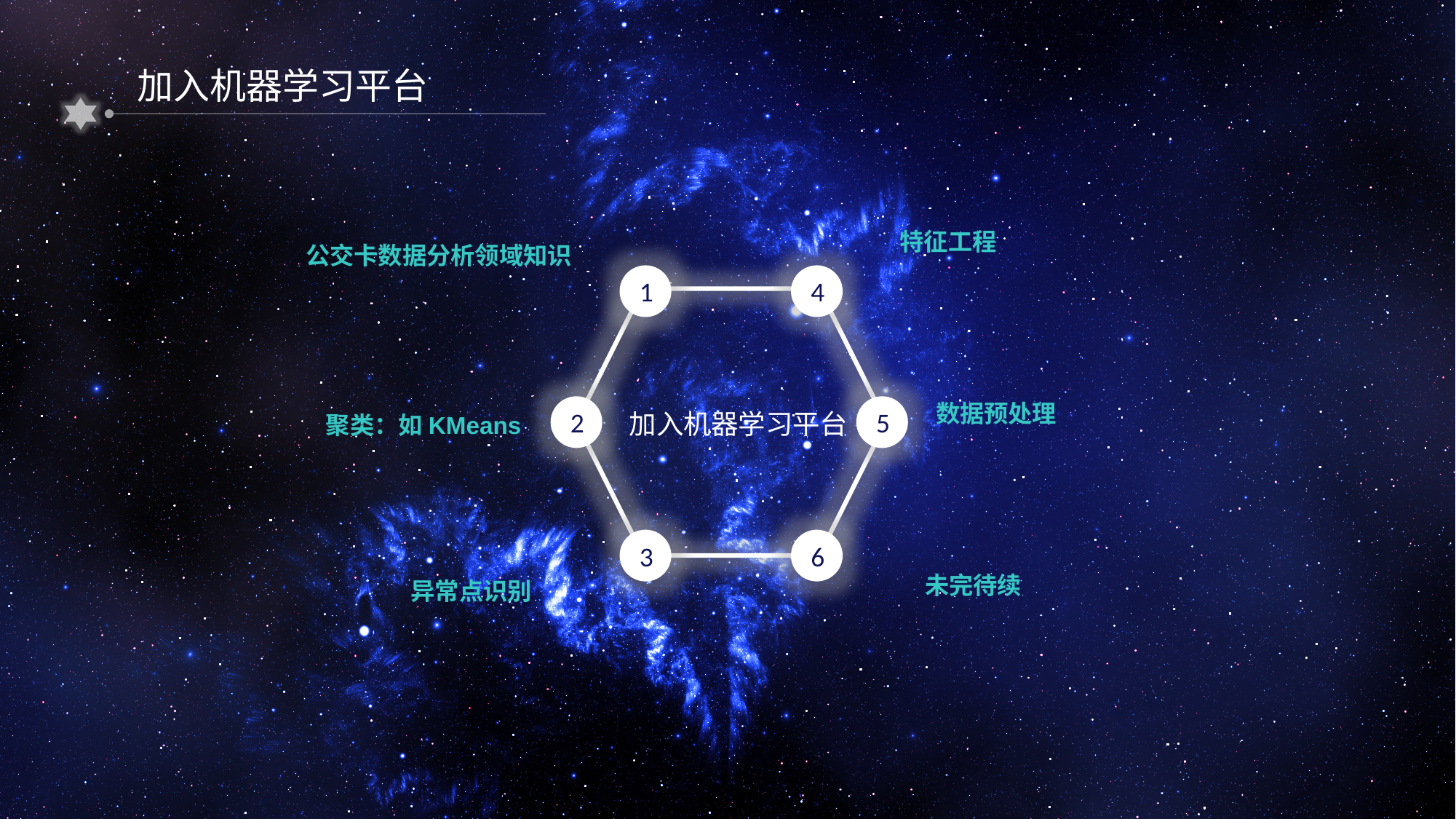

加入机器学习平台
特征工程
公交卡数据分析领域知识
1
4

数据预处理
2
5
加入机器学习平台

聚类：如KMeans
3
6
未完待续
异常点识别